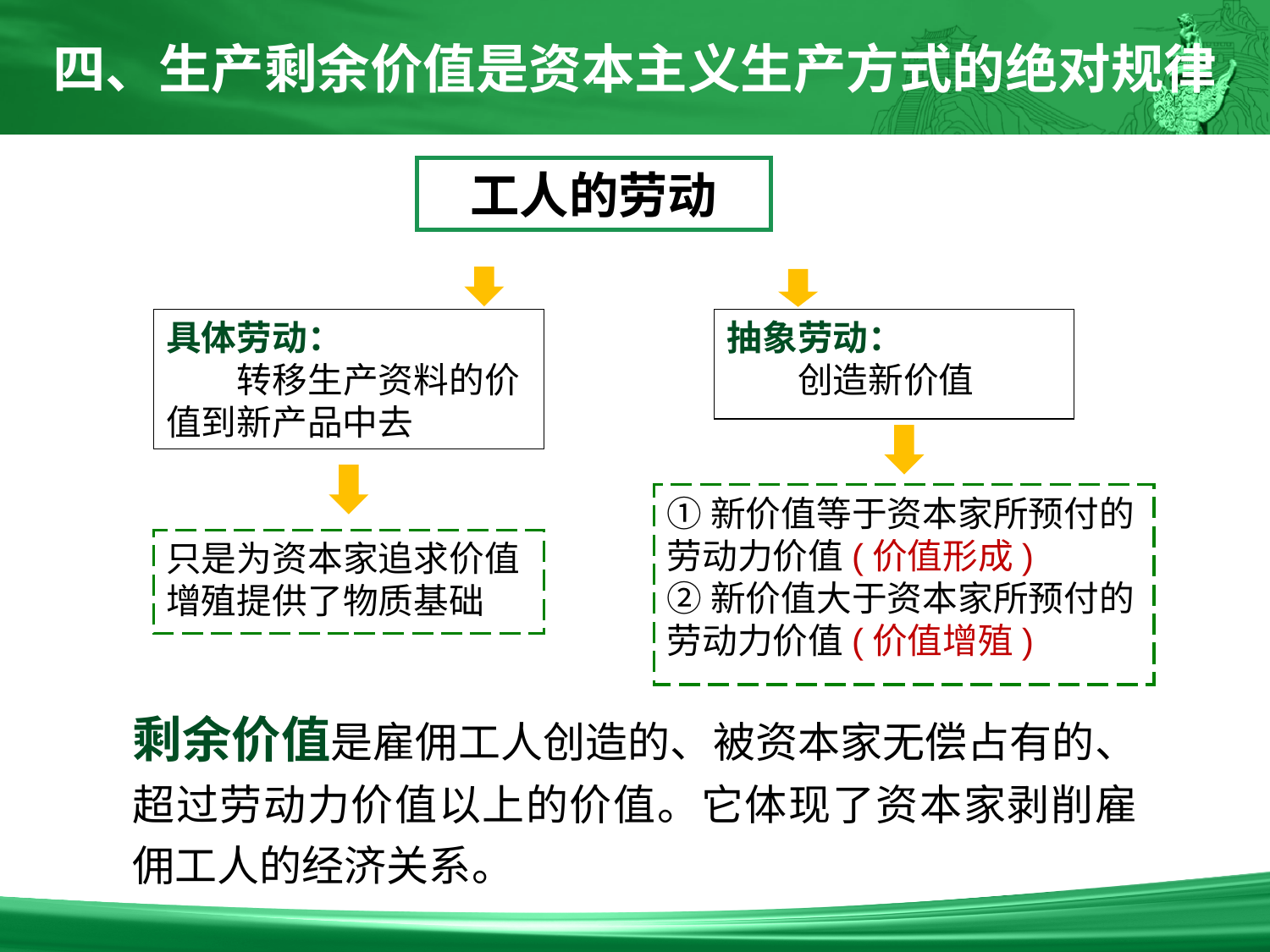

四、生产剩余价值是资本主义生产方式的绝对规律
工人的劳动

具体劳动：
　　转移生产资料的价
值到新产品中去
抽象劳动：
　　创造新价值

①新价值等于资本家所预付的劳动力价值(价值形成)
②新价值大于资本家所预付的劳动力价值(价值增殖)
只是为资本家追求价值增殖提供了物质基础
剩余价值是雇佣工人创造的、被资本家无偿占有的、超过劳动力价值以上的价值。它体现了资本家剥削雇佣工人的经济关系。